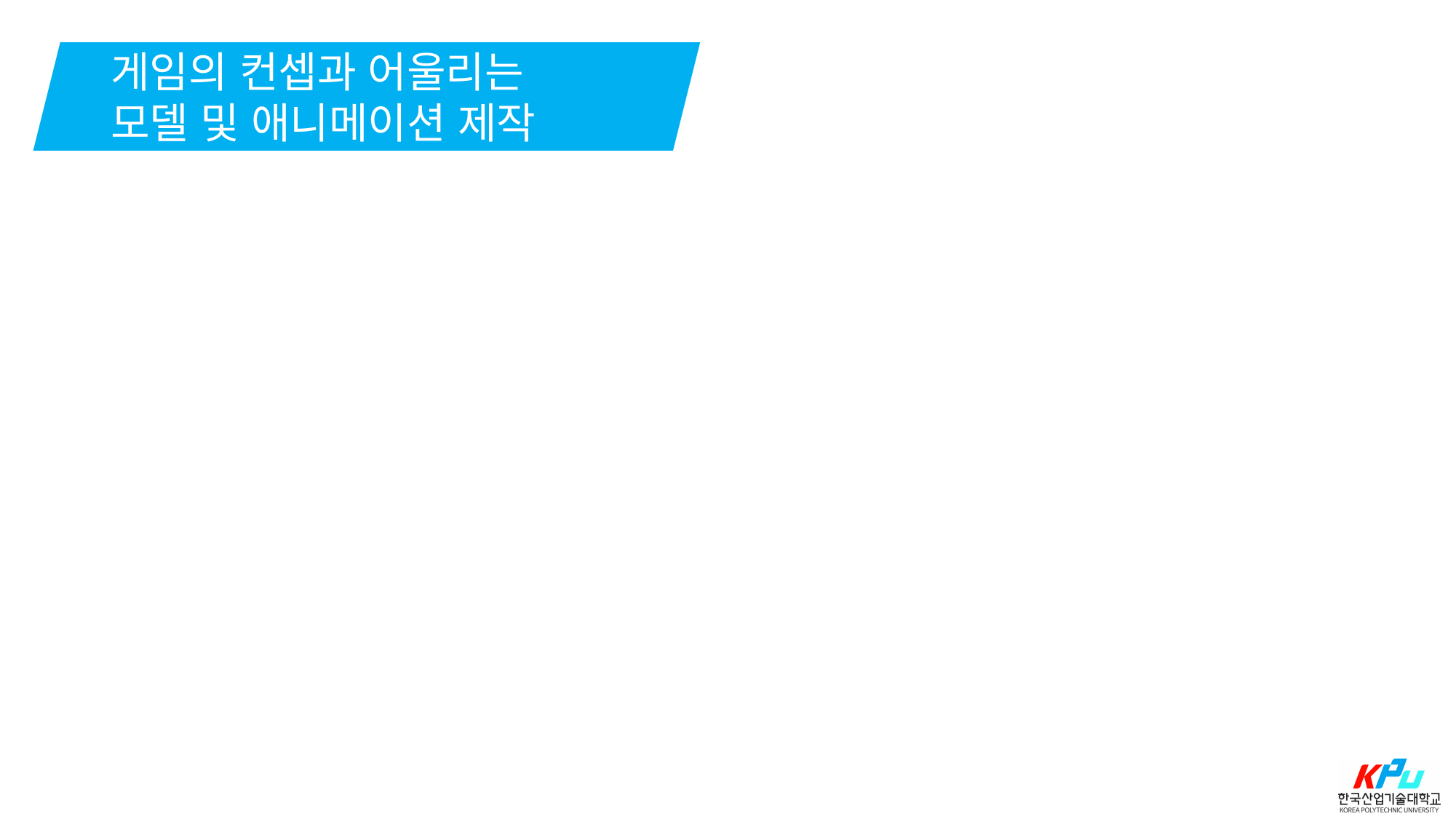

게임의 컨셉과 어울리는
모델 및 애니메이션 제작